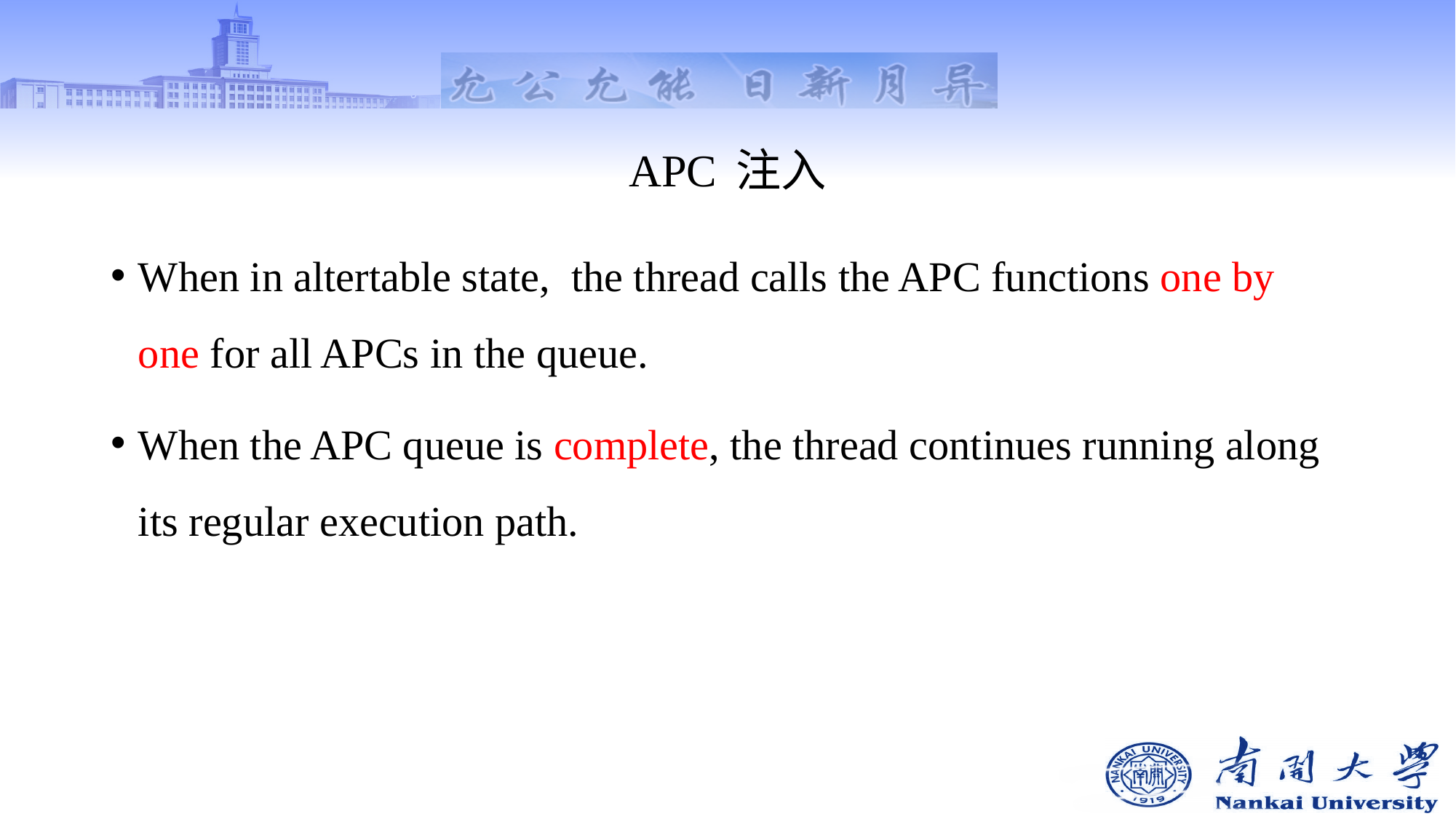

# APC 注入
When in altertable state,  the thread calls the APC functions one by one for all APCs in the queue.
When the APC queue is complete, the thread continues running along its regular execution path.